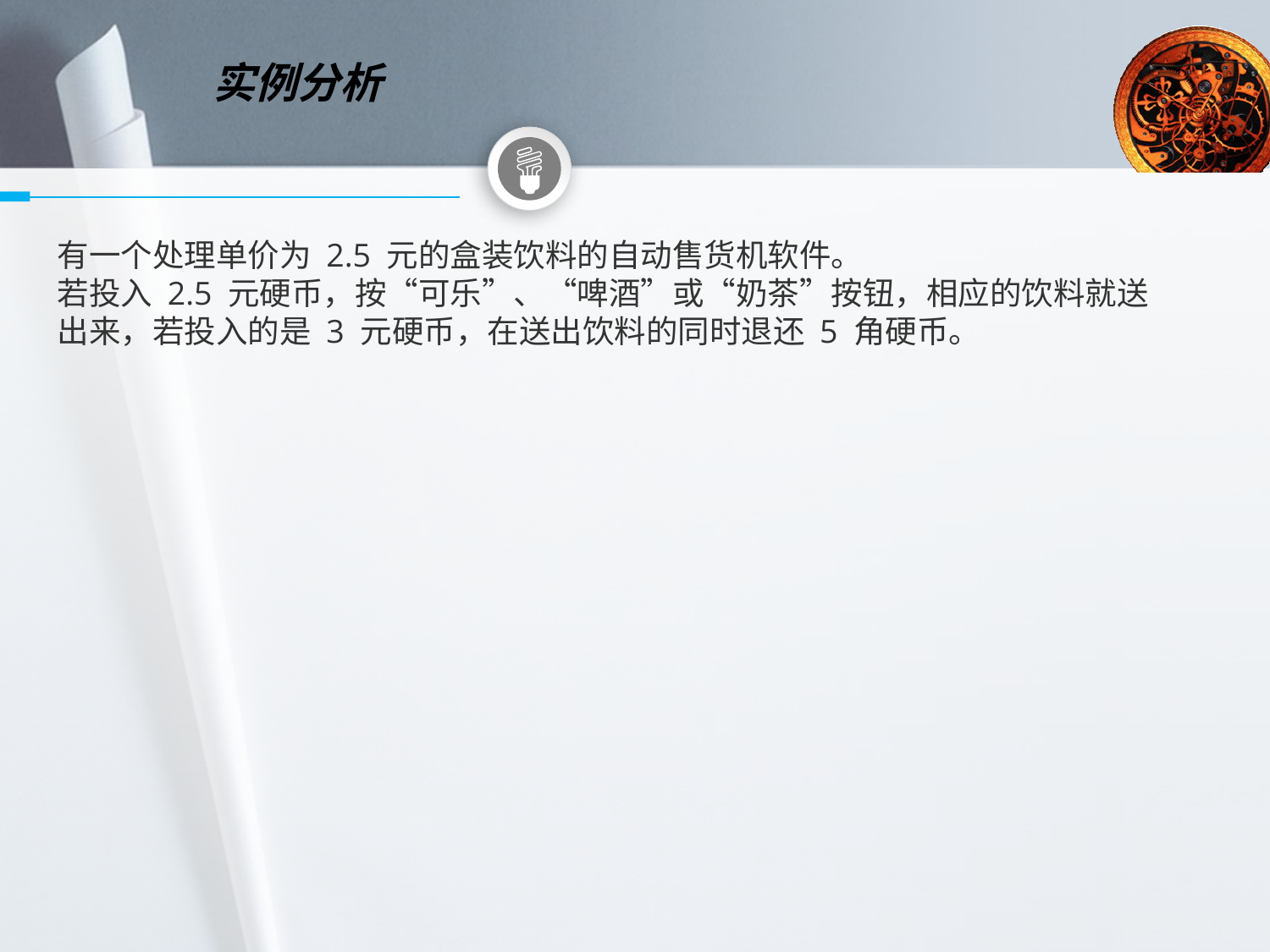

实例分析

有一个处理单价为 2.5 元的盒装饮料的自动售货机软件。
若投入 2.5 元硬币，按“可乐”、“啤酒”或“奶茶”按钮，相应的饮料就送出来，若投入的是 3 元硬币，在送出饮料的同时退还 5 角硬币。